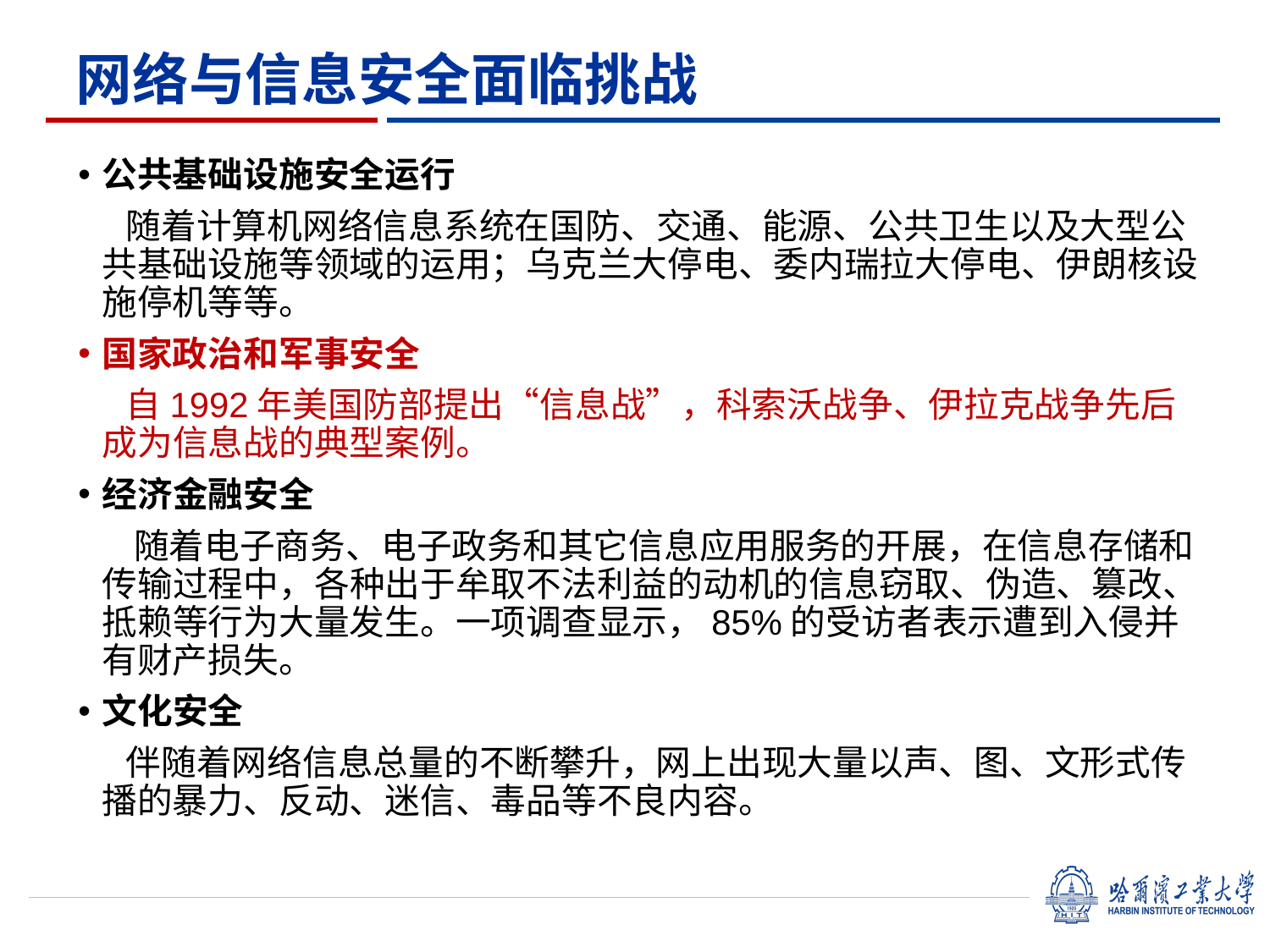

网络与信息安全面临挑战
公共基础设施安全运行
     随着计算机网络信息系统在国防、交通、能源、公共卫生以及大型公共基础设施等领域的运用；乌克兰大停电、委内瑞拉大停电、伊朗核设施停机等等。
国家政治和军事安全
     自1992年美国防部提出“信息战”，科索沃战争、伊拉克战争先后成为信息战的典型案例。
经济金融安全
      随着电子商务、电子政务和其它信息应用服务的开展，在信息存储和传输过程中，各种出于牟取不法利益的动机的信息窃取、伪造、篡改、抵赖等行为大量发生。一项调查显示，85%的受访者表示遭到入侵并有财产损失。
文化安全
     伴随着网络信息总量的不断攀升，网上出现大量以声、图、文形式传播的暴力、反动、迷信、毒品等不良内容。